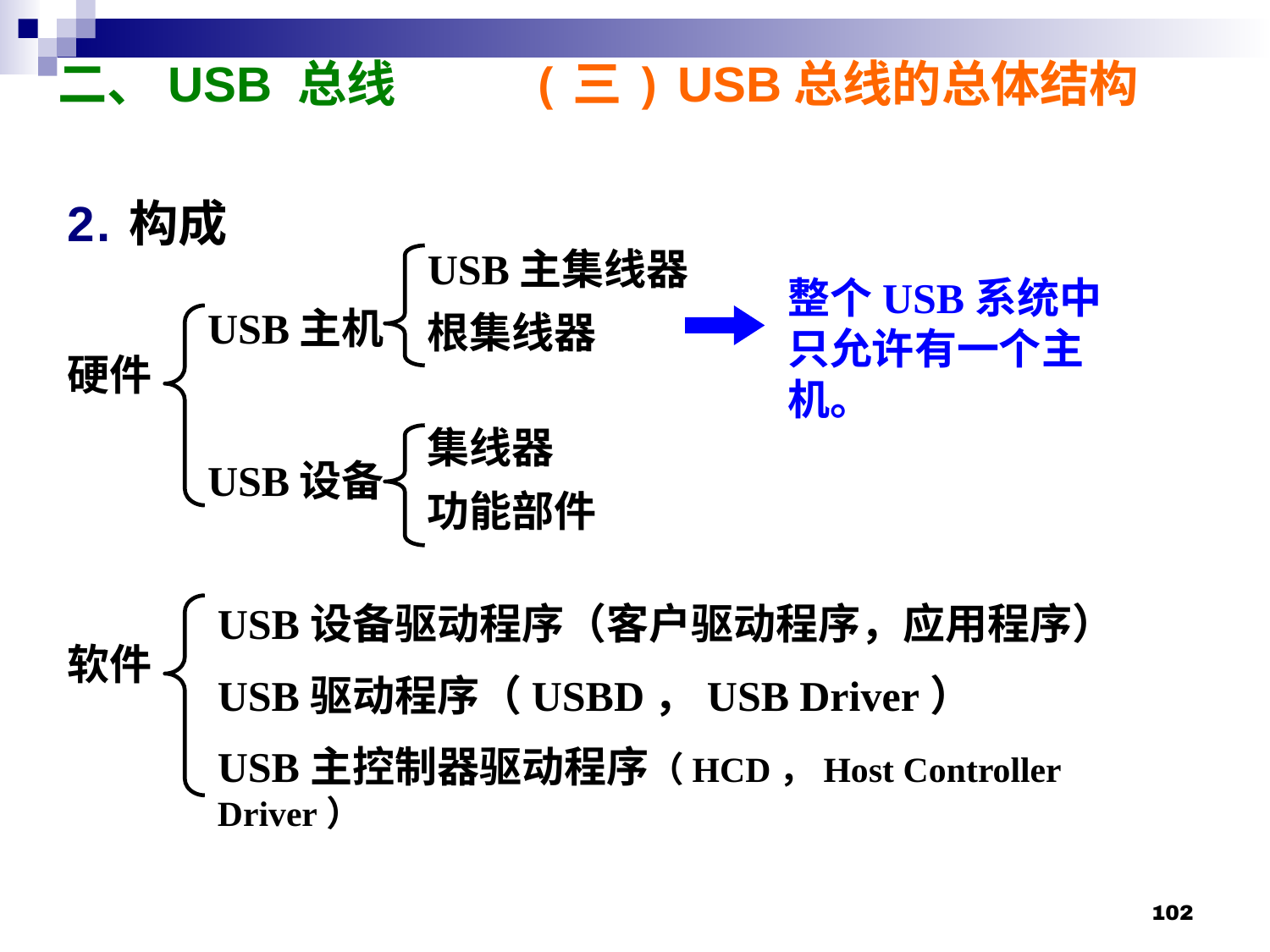

# 二、USB 总线           (三) USB总线的总体结构
构成
USB主集线器
根集线器

整个USB系统中只允许有一个主机。
USB主机

USB设备

硬件
集线器
功能部件

USB设备驱动程序（客户驱动程序，应用程序）
USB驱动程序（USBD，USB Driver）
USB主控制器驱动程序（HCD，Host Controller Driver）

软件
102